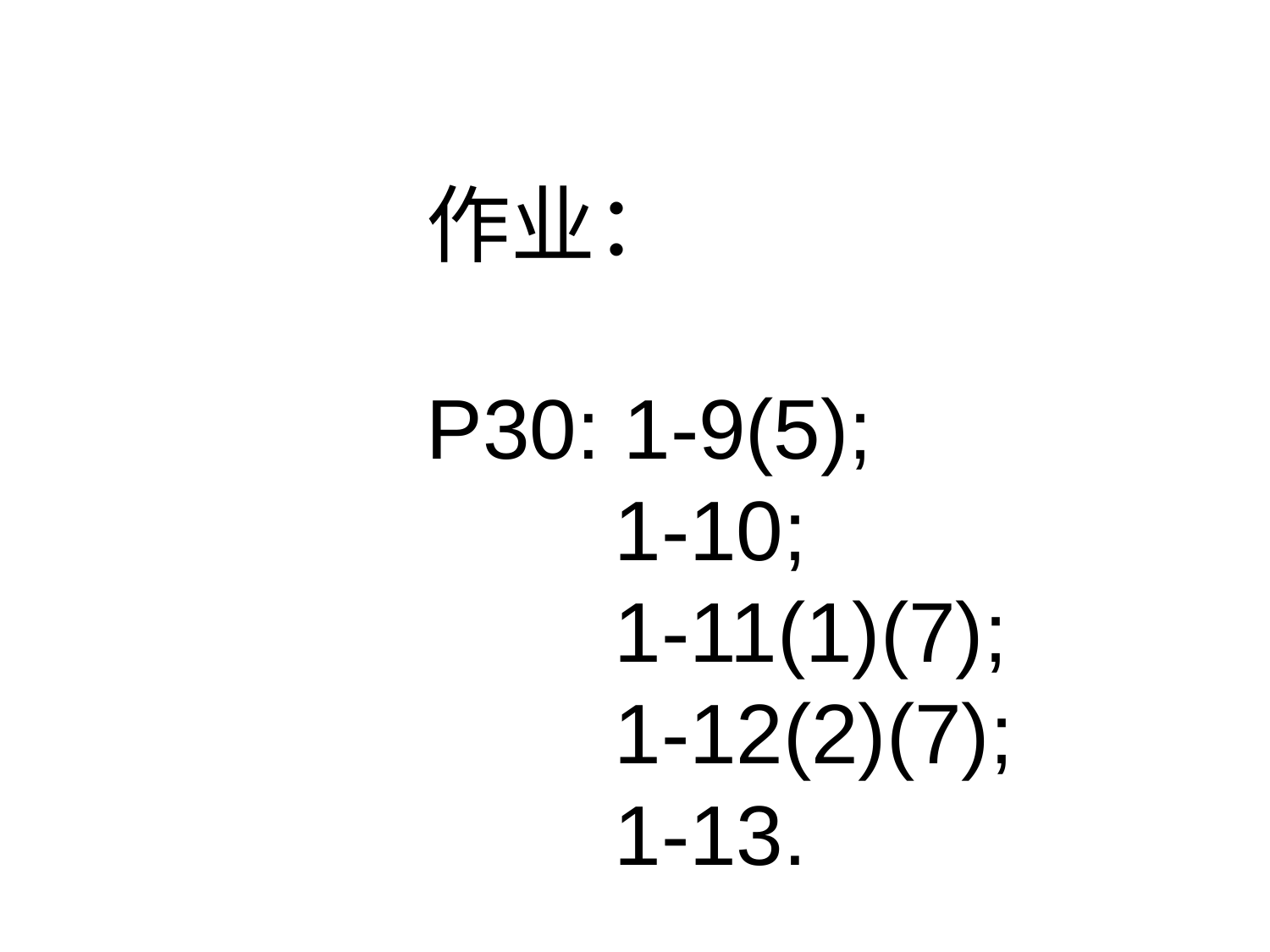

作业：

P30: 1-9(5);
        1-10;
        1-11(1)(7);
        1-12(2)(7);
        1-13.